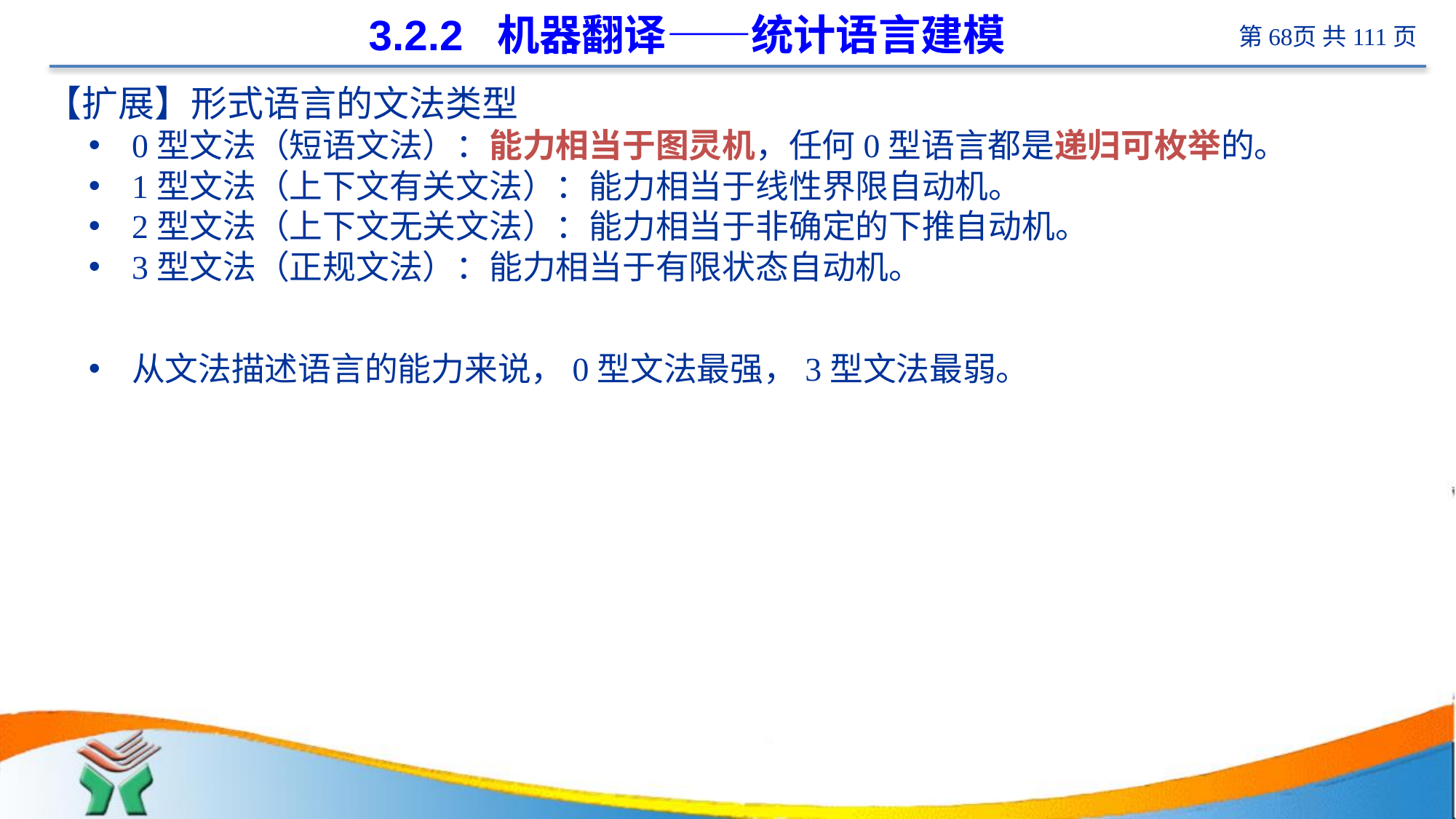

# 3.2.2  机器翻译——统计语言建模
【扩展】形式语言的文法类型
0型文法（短语文法）：能力相当于图灵机，任何0型语言都是递归可枚举的。
1型文法（上下文有关文法）：能力相当于线性界限自动机。
2型文法（上下文无关文法）：能力相当于非确定的下推自动机。
3型文法（正规文法）：能力相当于有限状态自动机。

从文法描述语言的能力来说，0型文法最强，3型文法最弱。